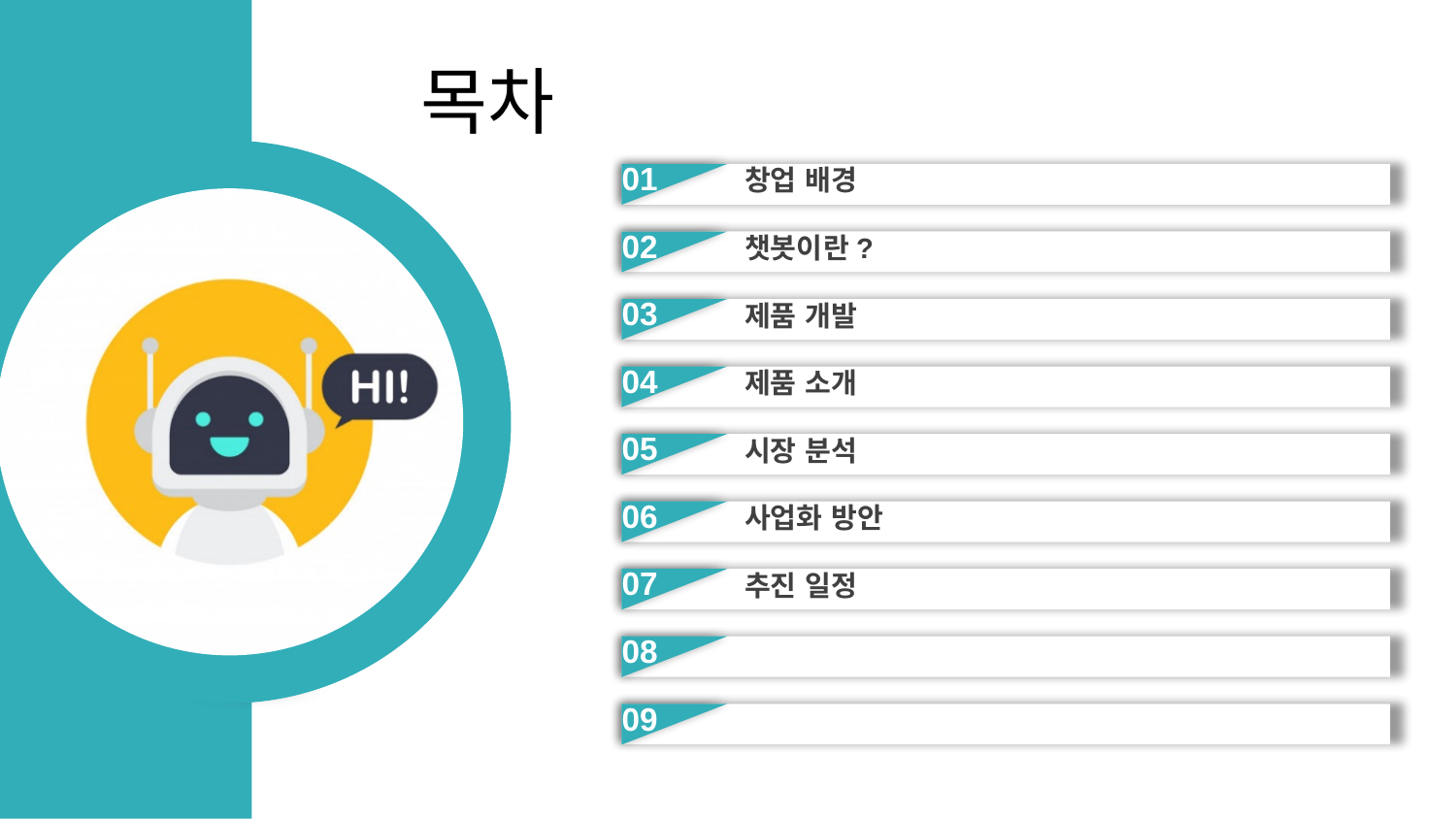

목차

01
창업 배경

02
챗봇이란?

03
제품 개발

04
제품 소개

05
시장 분석

06
사업화 방안

07
추진 일정

08

09